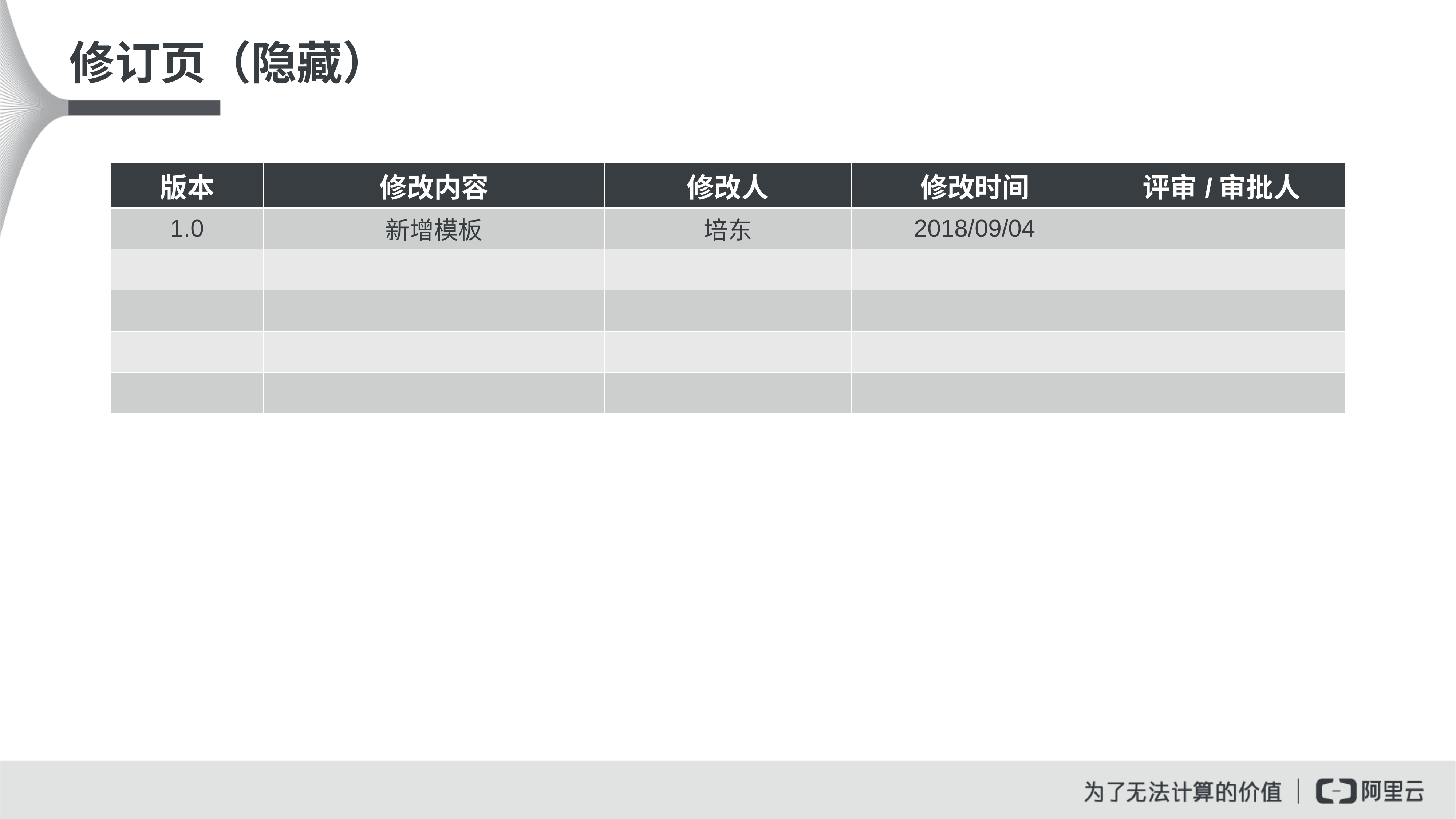

# 修订页（隐藏）
| 版本 | 修改内容 | 修改人 | 修改时间 | 评审/审批人 |
| --- | --- | --- | --- | --- |
| 1.0 | 新增模板 | 培东 | 2018/09/04 |  |
|  |  |  |  |  |
|  |  |  |  |  |
|  |  |  |  |  |
|  |  |  |  |  |